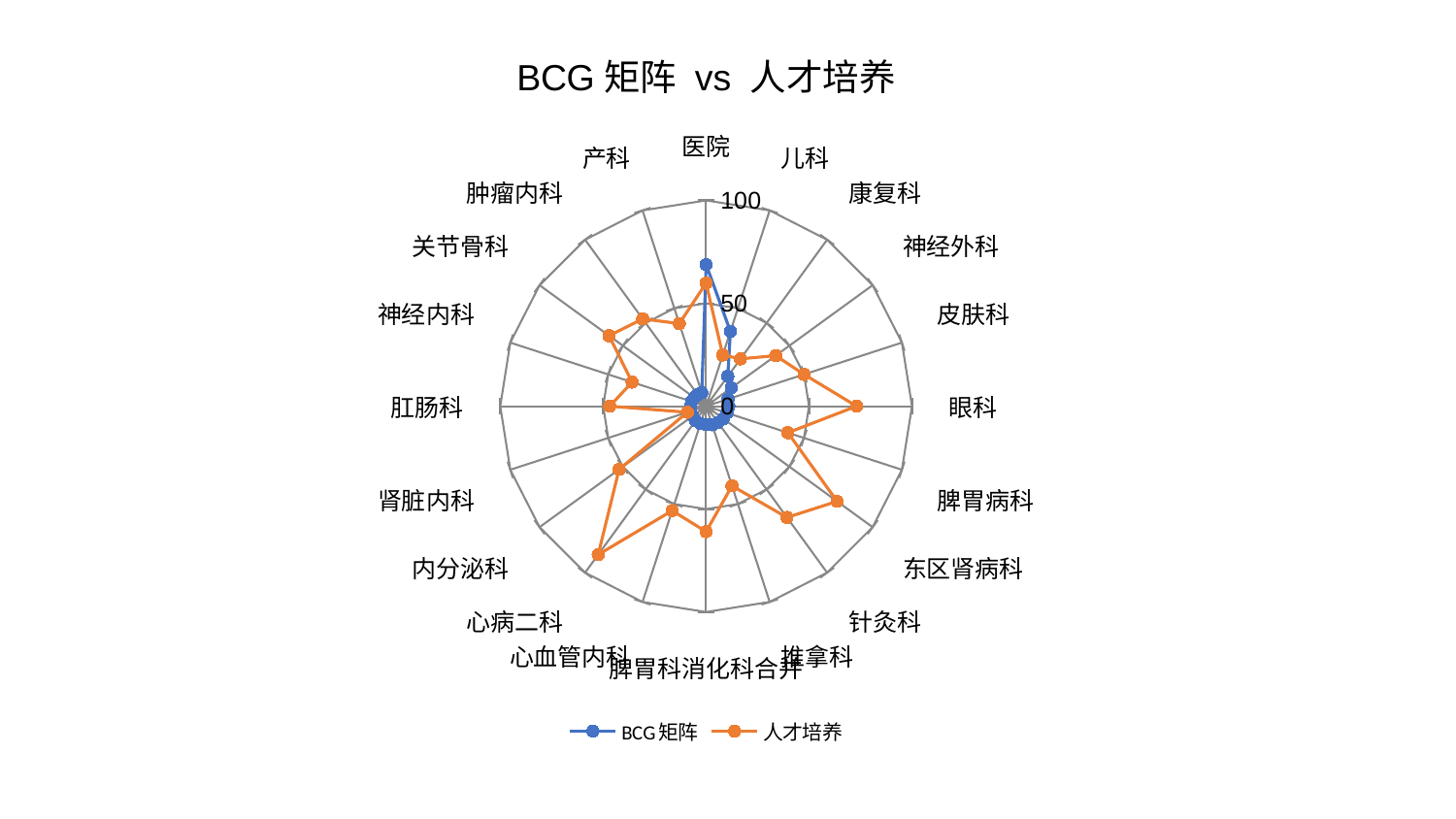

### Chart: BCG矩阵 vs 人才培养

| Category | BCG矩阵 | 人才培养 |
|---|---|---|
| 医院 | 68.7812224749006 | 59.74948451304334 |
| 儿科 | 38.2010952766688 | 26.16442003435347 |
| 康复科 | 17.943961882253827 | 28.42764766293826 |
| 神经外科 | 15.10363002862108 | 41.806571556730105 |
| 皮肤科 | 11.222353493553474 | 50.01308608796658 |
| 眼科 | 11.05108800318126 | 73.08653382311967 |
| 脾胃病科 | 10.648252202663619 | 41.77777711140221 |
| 东区肾病科 | 10.337133163918018 | 78.68639029636222 |
| 针灸科 | 9.74092467903186 | 66.80534667502316 |
| 推拿科 | 9.51352976626615 | 40.70863773590477 |
| 脾胃科消化科合并 | 8.888313474909719 | 60.968614282109534 |
| 心血管内科 | 8.849112645624947 | 53.370609177985045 |
| 心病二科 | 8.762477100294253 | 89.18630006955463 |
| 内分泌科 | 8.062639965557949 | 52.26537488219521 |
| 肾脏内科 | 7.821491425863195 | 9.578131288203856 |
| 肛肠科 | 7.562702266907679 | 46.80218324279309 |
| 神经内科 | 7.51412185612882 | 37.80315143806267 |
| 关节骨科 | 7.1619004933119985 | 58.28412141434952 |
| 肿瘤内科 | 6.891810940235967 | 52.42904944876892 |
| 产科 | 6.859037002619723 | 42.23397397820378 |
84